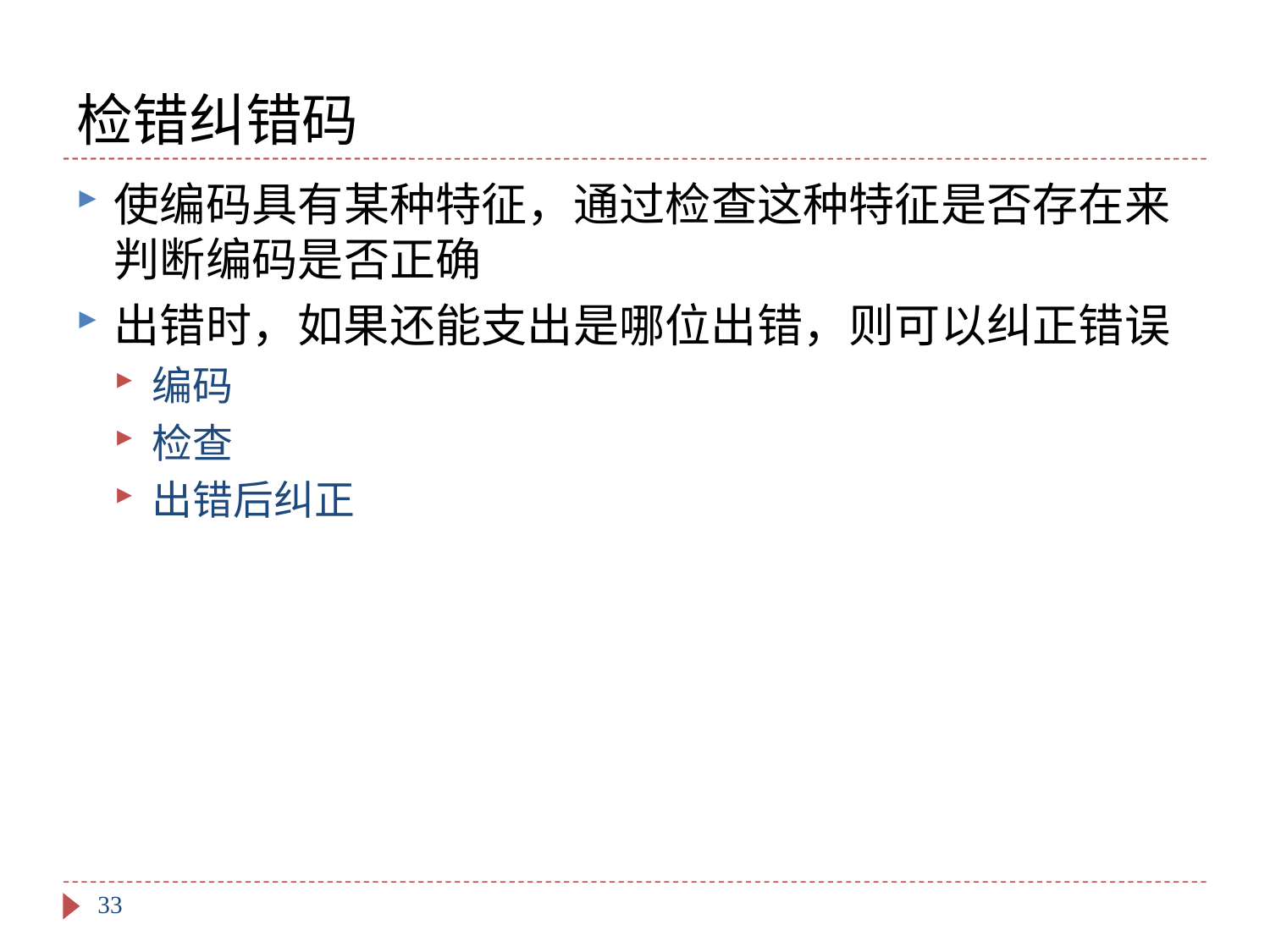

# 检错纠错码
使编码具有某种特征，通过检查这种特征是否存在来判断编码是否正确
出错时，如果还能支出是哪位出错，则可以纠正错误
编码
检查
出错后纠正
33